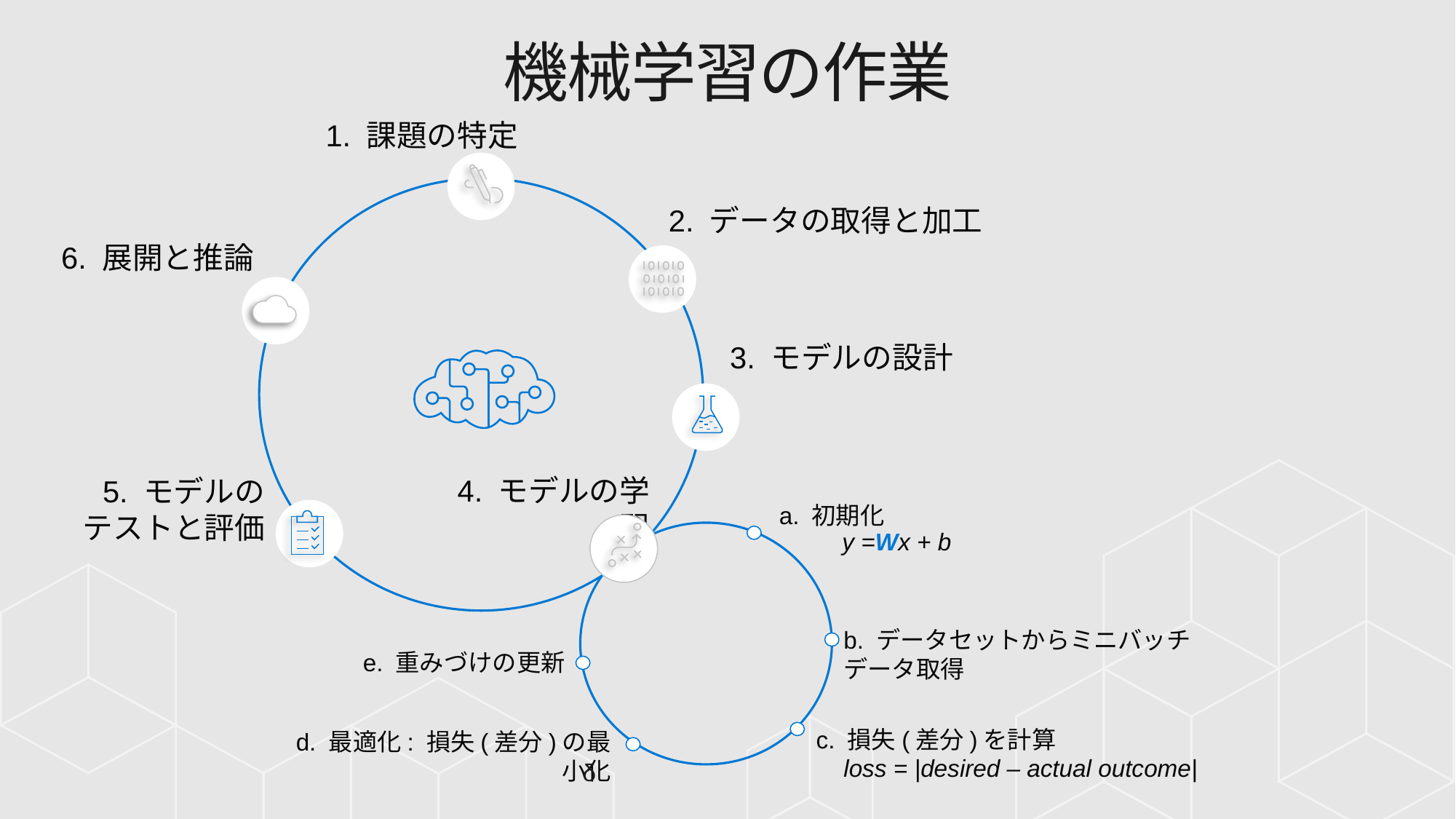

# 機械学習の作業
1. 課題の特定

2. データの取得と加工
6. 展開と推論

3. モデルの設計

4. モデルの学習
5. モデルの
テストと評価
a. 初期化

y =Wx + b

b. データセットからミニバッチデータ取得

e. 重みづけの更新

c. 損失(差分)を計算
d. 最適化: 損失(差分)の最小化

loss = |desired – actual outcome|
δ